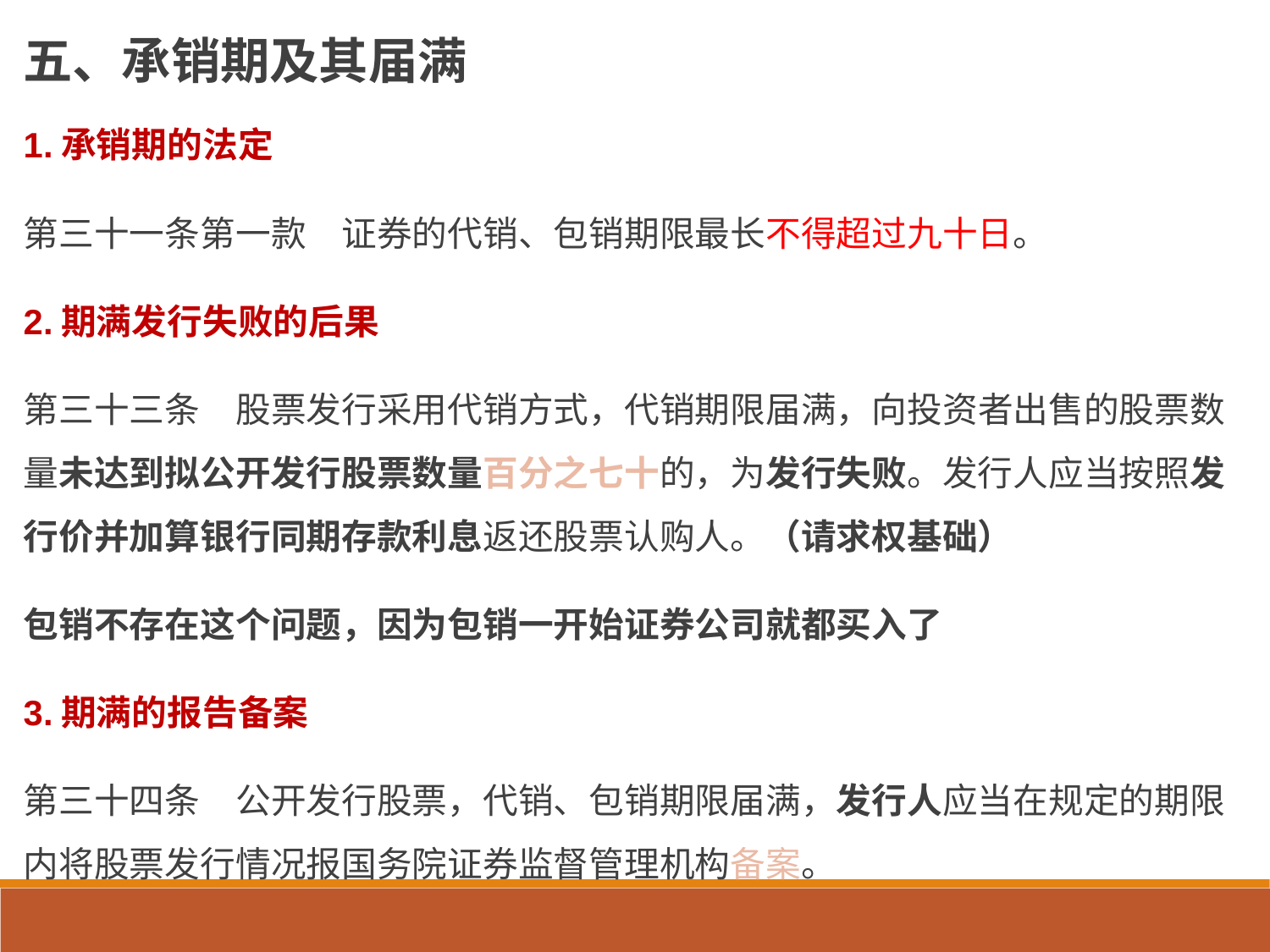

# 五、承销期及其届满
1.承销期的法定
第三十一条第一款　证券的代销、包销期限最长不得超过九十日。
2.期满发行失败的后果
第三十三条　股票发行采用代销方式，代销期限届满，向投资者出售的股票数量未达到拟公开发行股票数量百分之七十的，为发行失败。发行人应当按照发行价并加算银行同期存款利息返还股票认购人。（请求权基础）
包销不存在这个问题，因为包销一开始证券公司就都买入了
3.期满的报告备案
第三十四条　公开发行股票，代销、包销期限届满，发行人应当在规定的期限内将股票发行情况报国务院证券监督管理机构备案。